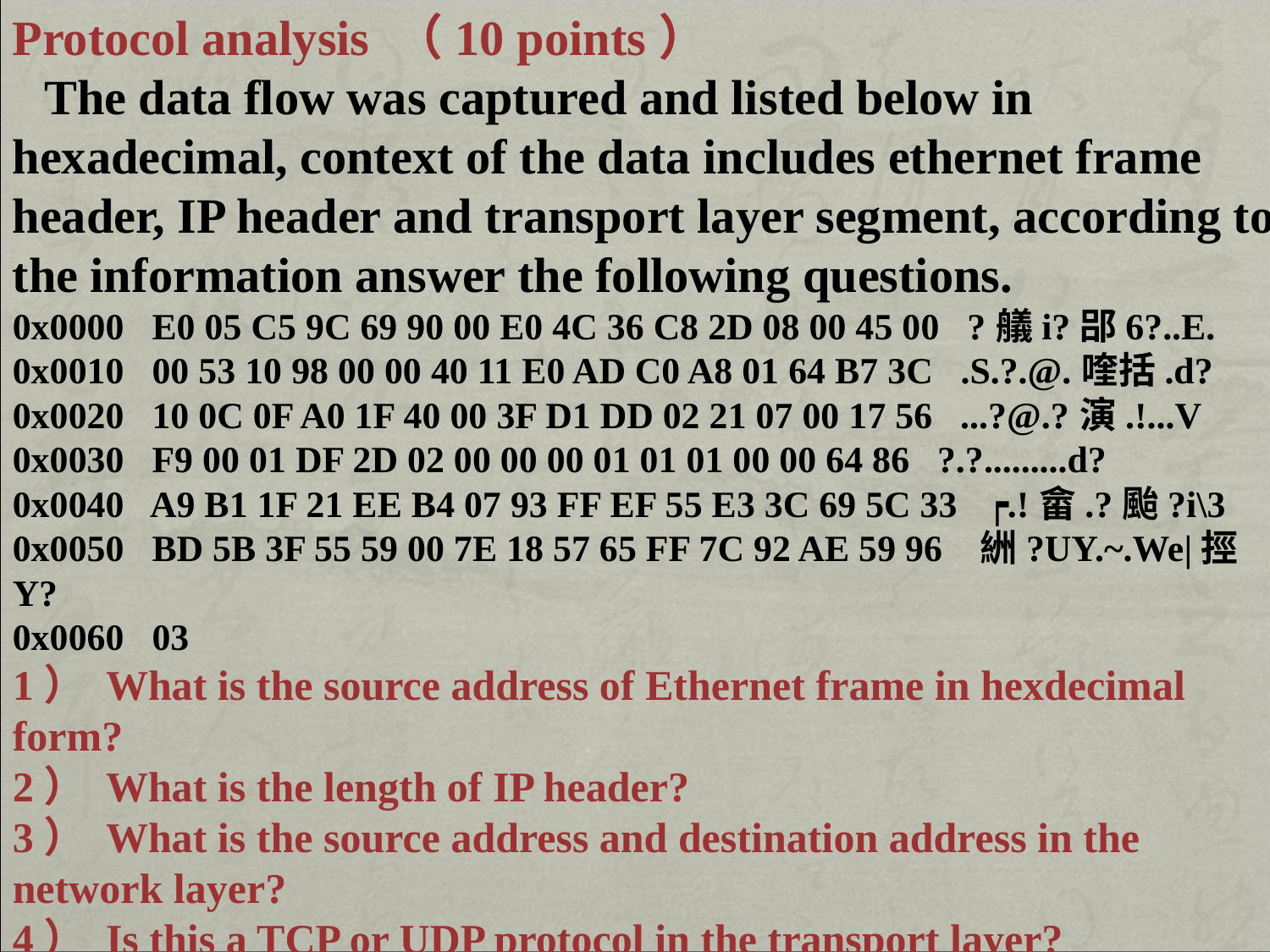

Protocol analysis （10 points）
   The data flow was captured and listed below in hexadecimal, context of the data includes ethernet frame header, IP header and transport layer segment, according to the information answer the following questions.
0x0000   E0 05 C5 9C 69 90 00 E0 4C 36 C8 2D 08 00 45 00   ?艤i?郘6?..E.
0x0010   00 53 10 98 00 00 40 11 E0 AD C0 A8 01 64 B7 3C   .S.?.@.喹括.d?
0x0020   10 0C 0F A0 1F 40 00 3F D1 DD 02 21 07 00 17 56   ...?@.?演.!...V
0x0030   F9 00 01 DF 2D 02 00 00 00 01 01 01 00 00 64 86   ?.?.........d?
0x0040   A9 B1 1F 21 EE B4 07 93 FF EF 55 E3 3C 69 5C 33   ┍.!畲.?颱?i\3
0x0050   BD 5B 3F 55 59 00 7E 18 57 65 FF 7C 92 AE 59 96   絒?UY.~.We|挳Y?
0x0060   03
1） What is the source address of Ethernet frame in hexdecimal form?
2） What is the length of IP header?
3） What is the source address and destination address in the network layer?
4） Is this a TCP or UDP protocol in the transport layer?
5） What is the destination port?